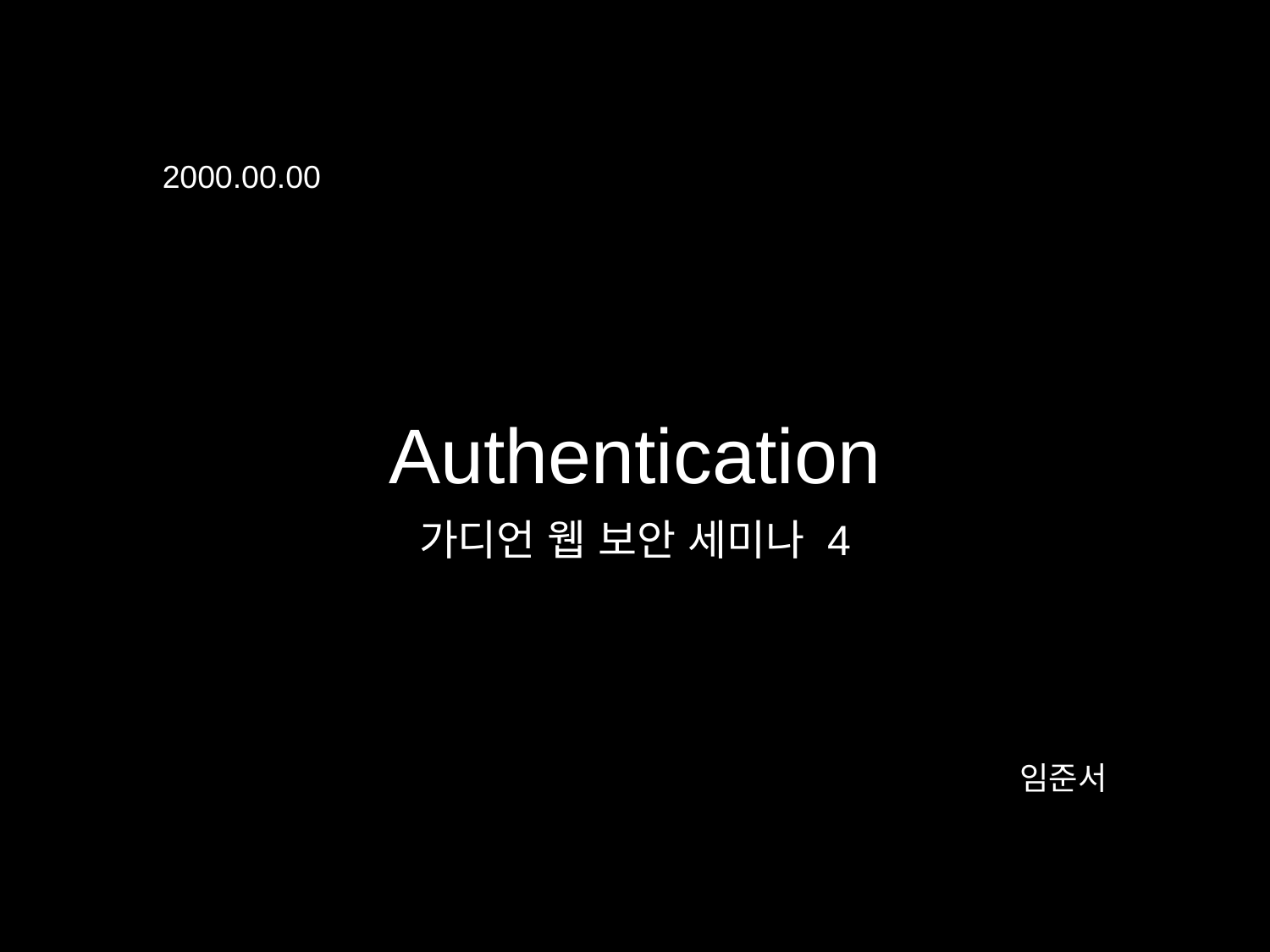

2000.00.00
Authentication
가디언 웹 보안 세미나 4
임준서